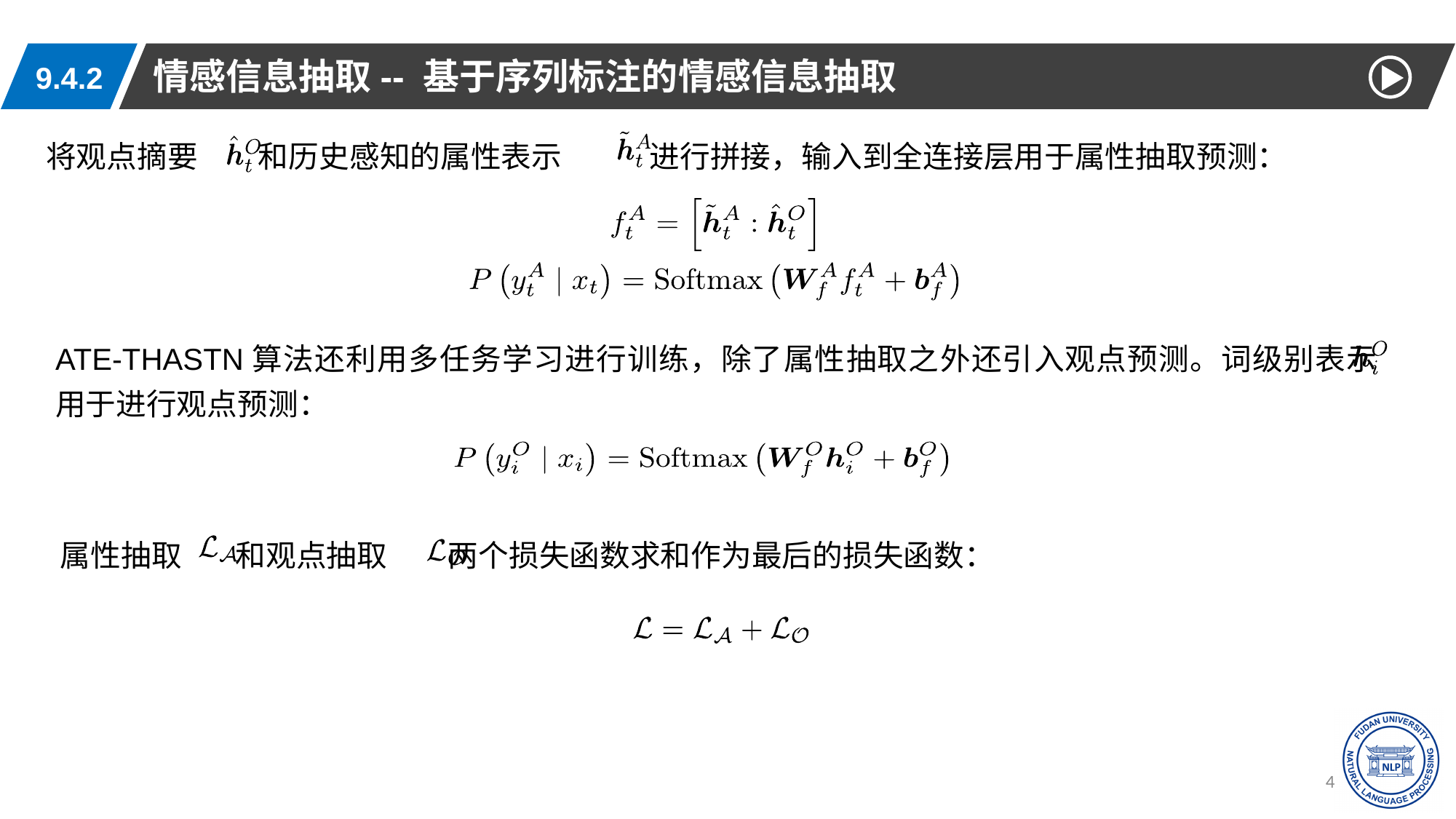

情感信息抽取-- 基于序列标注的情感信息抽取
9.4.2

将观点摘要         和历史感知的属性表示             进行拼接，输入到全连接层用于属性抽取预测：

ATE-THASTN算法还利用多任务学习进行训练，除了属性抽取之外还引入观点预测。词级别表示     用于进行观点预测：

属性抽取        和观点抽取         两个损失函数求和作为最后的损失函数：

49